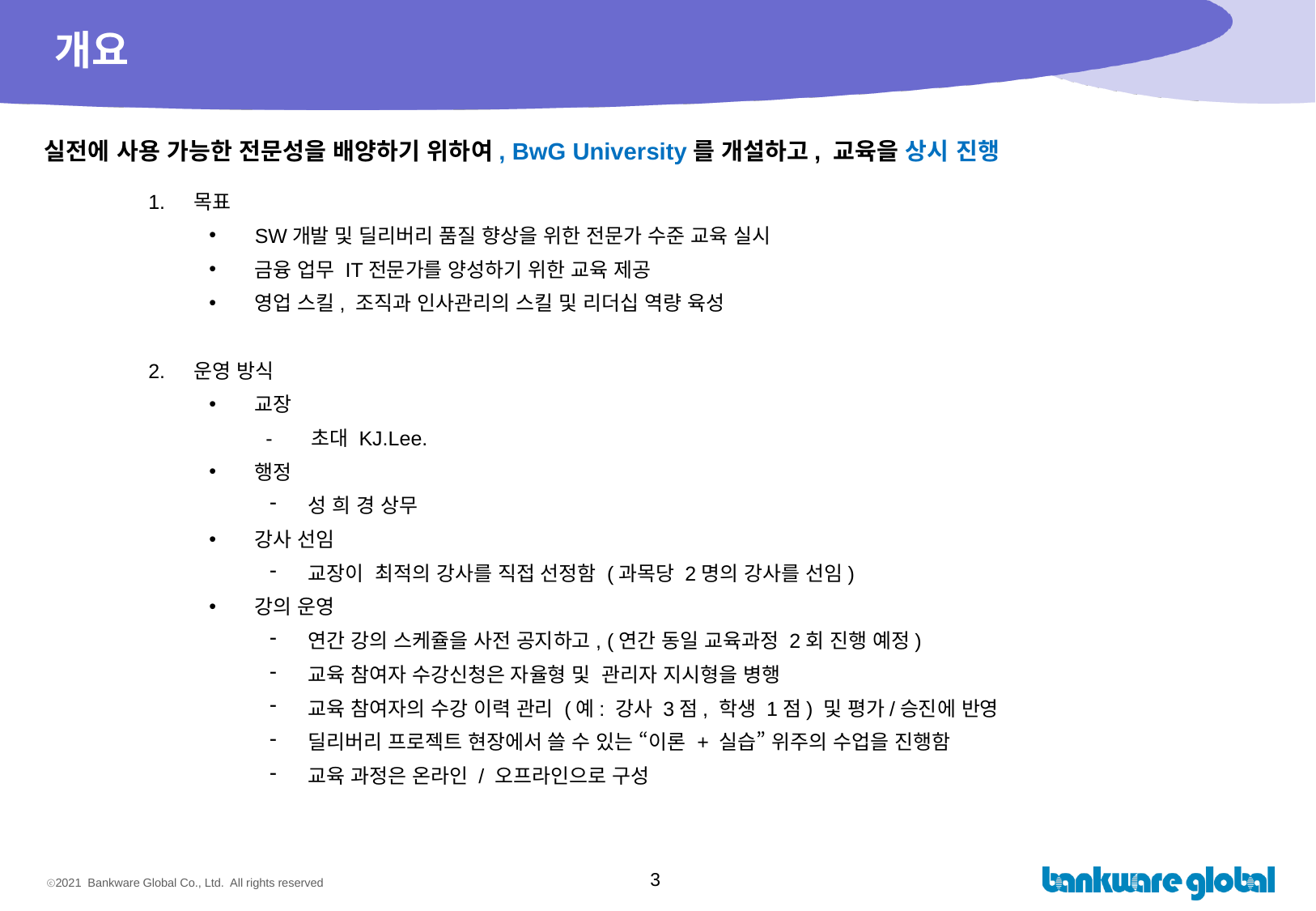

# 개요
실전에 사용 가능한 전문성을 배양하기 위하여, BwG University를 개설하고, 교육을 상시 진행
목표
SW개발 및 딜리버리 품질 향상을 위한 전문가 수준 교육 실시
금융 업무 IT전문가를 양성하기 위한 교육 제공
영업 스킬, 조직과 인사관리의 스킬 및 리더십 역량 육성

운영 방식
교장
          -      초대 KJ.Lee.
행정
성 희 경 상무
강사 선임
교장이  최적의 강사를 직접 선정함 (과목당 2명의 강사를 선임)
강의 운영
연간 강의 스케쥴을 사전 공지하고, (연간 동일 교육과정 2회 진행 예정)
교육 참여자 수강신청은 자율형 및  관리자 지시형을 병행
교육 참여자의 수강 이력 관리 (예: 강사 3점, 학생 1점) 및 평가/승진에 반영
딜리버리 프로젝트 현장에서 쓸 수 있는 “이론 + 실습” 위주의 수업을 진행함
교육 과정은 온라인 / 오프라인으로 구성